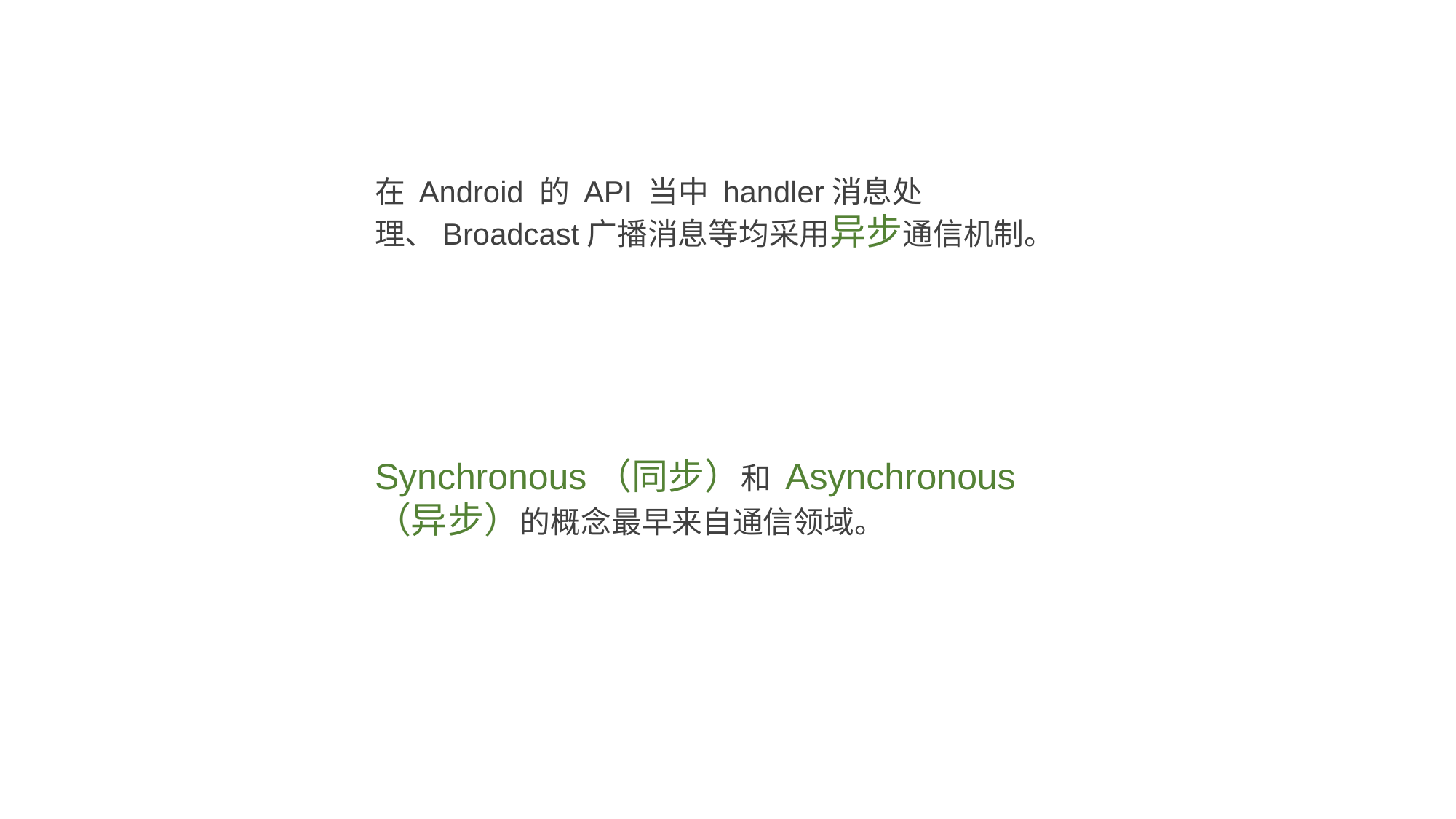

在 Android 的 API 当中 handler消息处理、Broadcast广播消息等均采用异步通信机制。
Synchronous（同步）和 Asynchronous（异步）的概念最早来自通信领域。